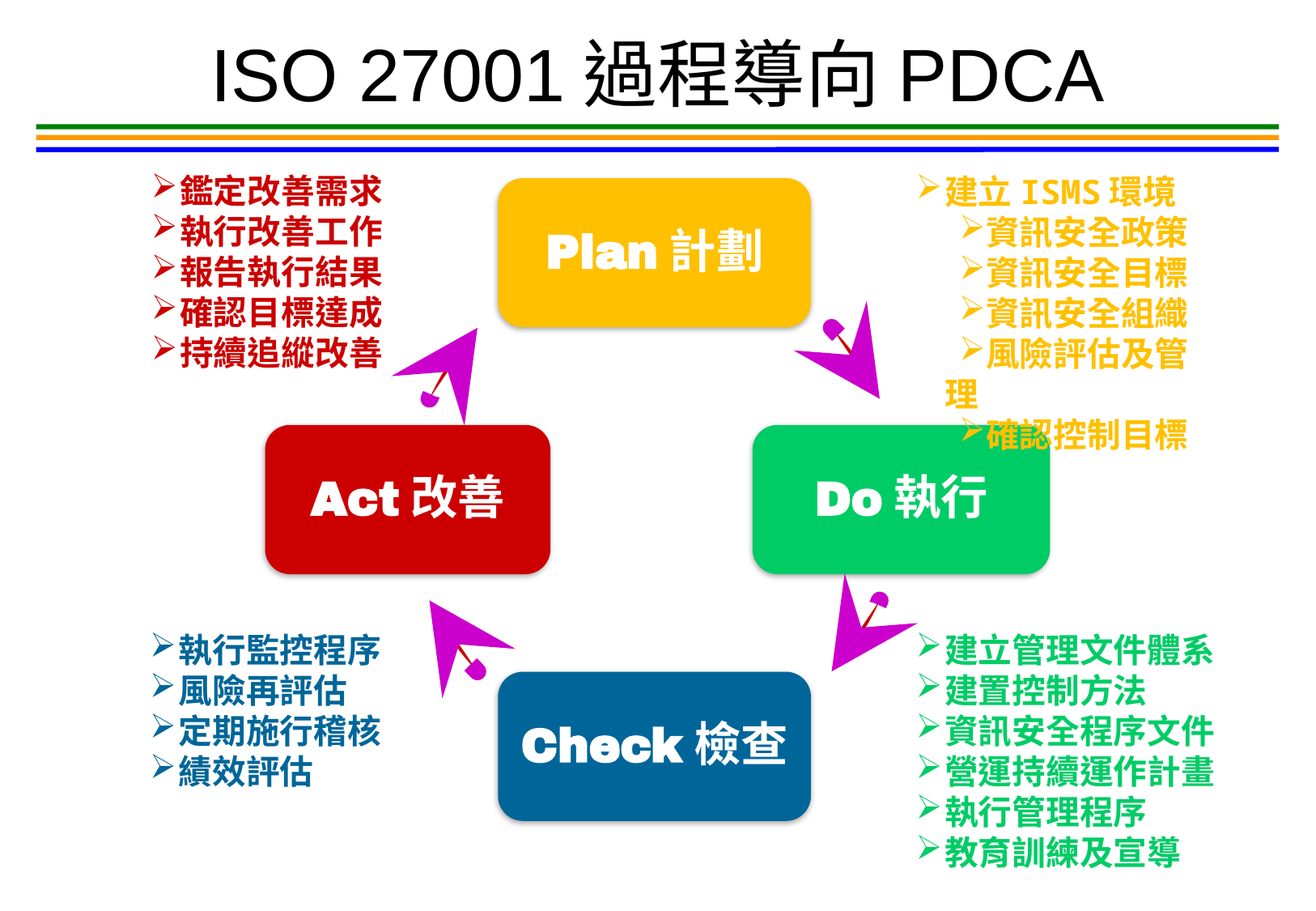

ISO 27001過程導向PDCA
鑑定改善需求
執行改善工作
報告執行結果
確認目標達成
持續追縱改善
建立ISMS環境
資訊安全政策
資訊安全目標
資訊安全組織
風險評估及管理
確認控制目標
Plan計劃

Act改善
Do執行
Check檢查
執行監控程序
風險再評估
定期施行稽核
績效評估
建立管理文件體系
建置控制方法
資訊安全程序文件
營運持續運作計畫
執行管理程序
教育訓練及宣導